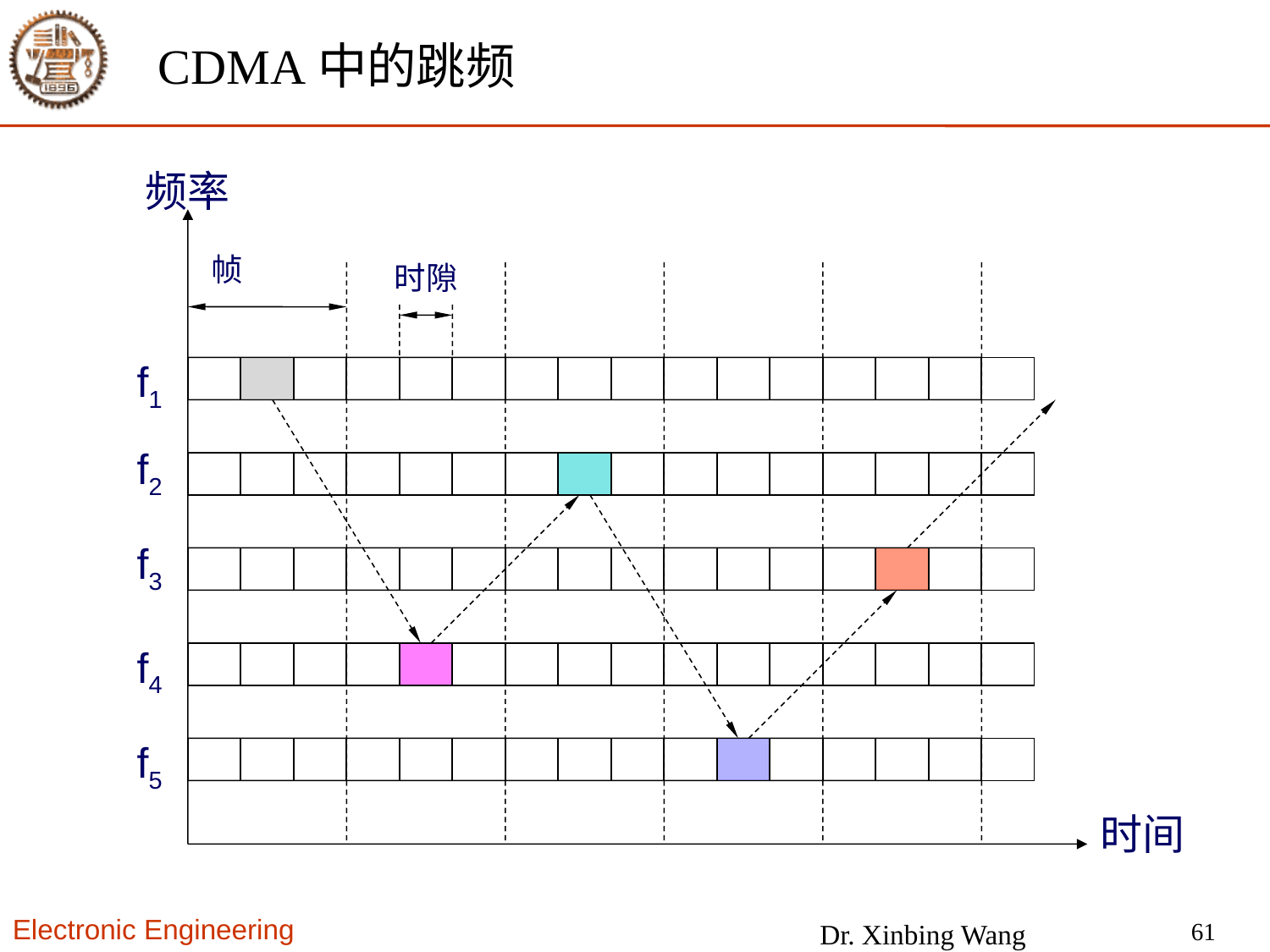

# CDMA中的跳频
频率

帧
时隙

f1

f2

f3

f4

f5

时间

61
Dr. Xinbing Wang